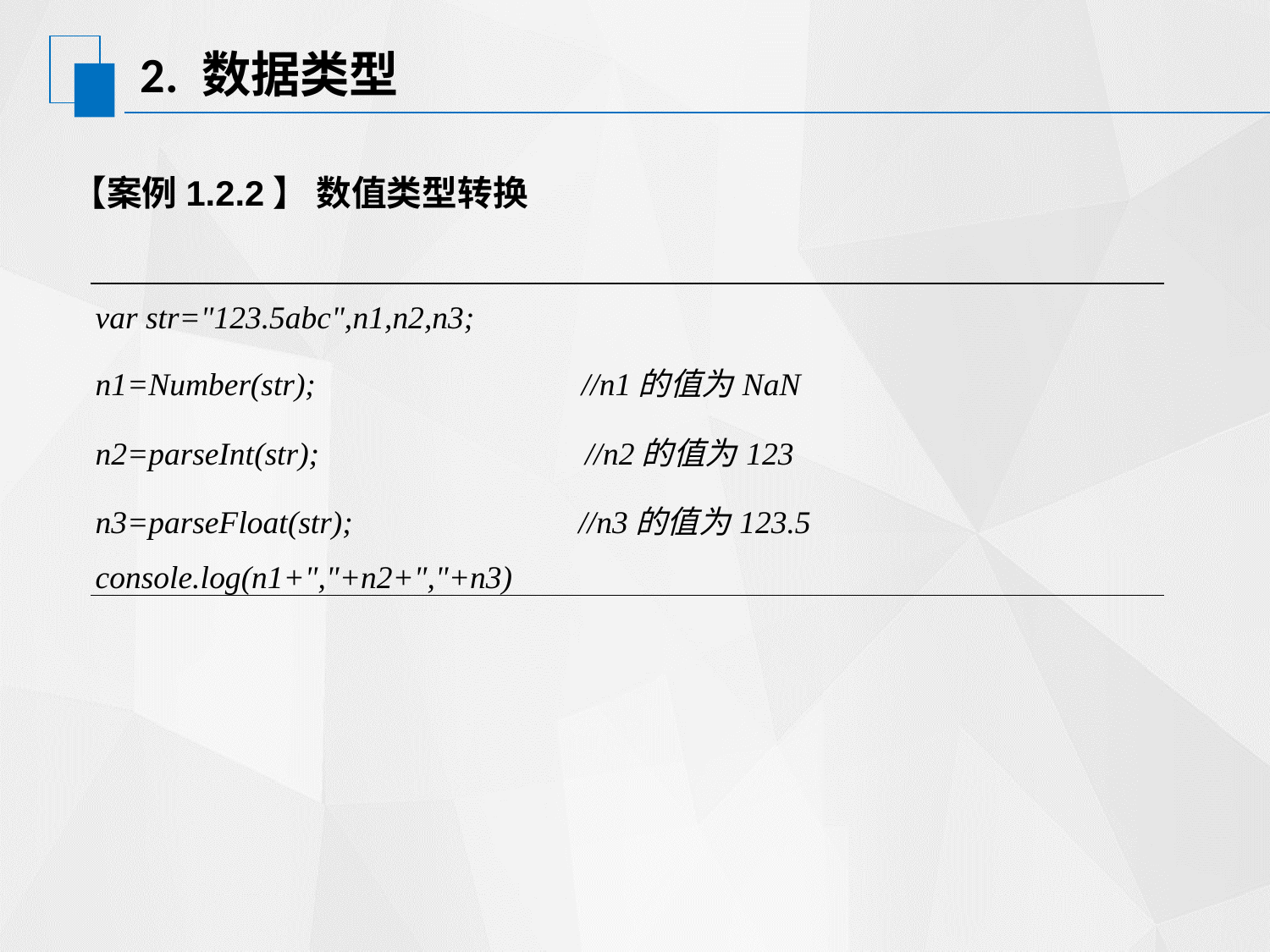

# 2. 数据类型
【案例1.2.2】 数值类型转换
| var str="123.5abc",n1,n2,n3; n1=Number(str); //n1的值为NaN n2=parseInt(str); //n2的值为123 n3=parseFloat(str); //n3的值为123.5 console.log(n1+","+n2+","+n3) |
| --- |